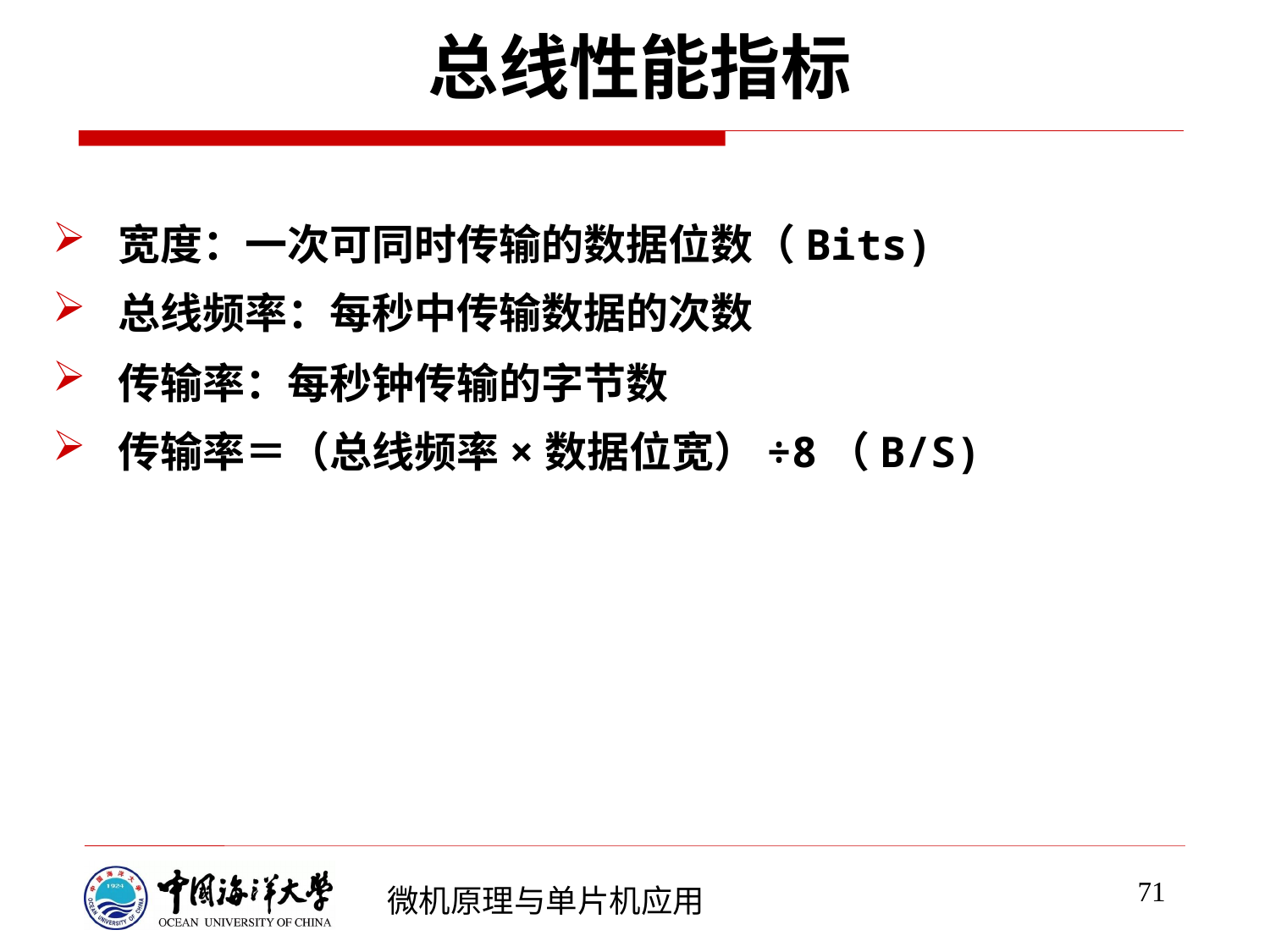

# 总线性能指标
宽度：一次可同时传输的数据位数（Bits)
总线频率：每秒中传输数据的次数
传输率：每秒钟传输的字节数
传输率＝（总线频率×数据位宽）÷8（B/S)

71